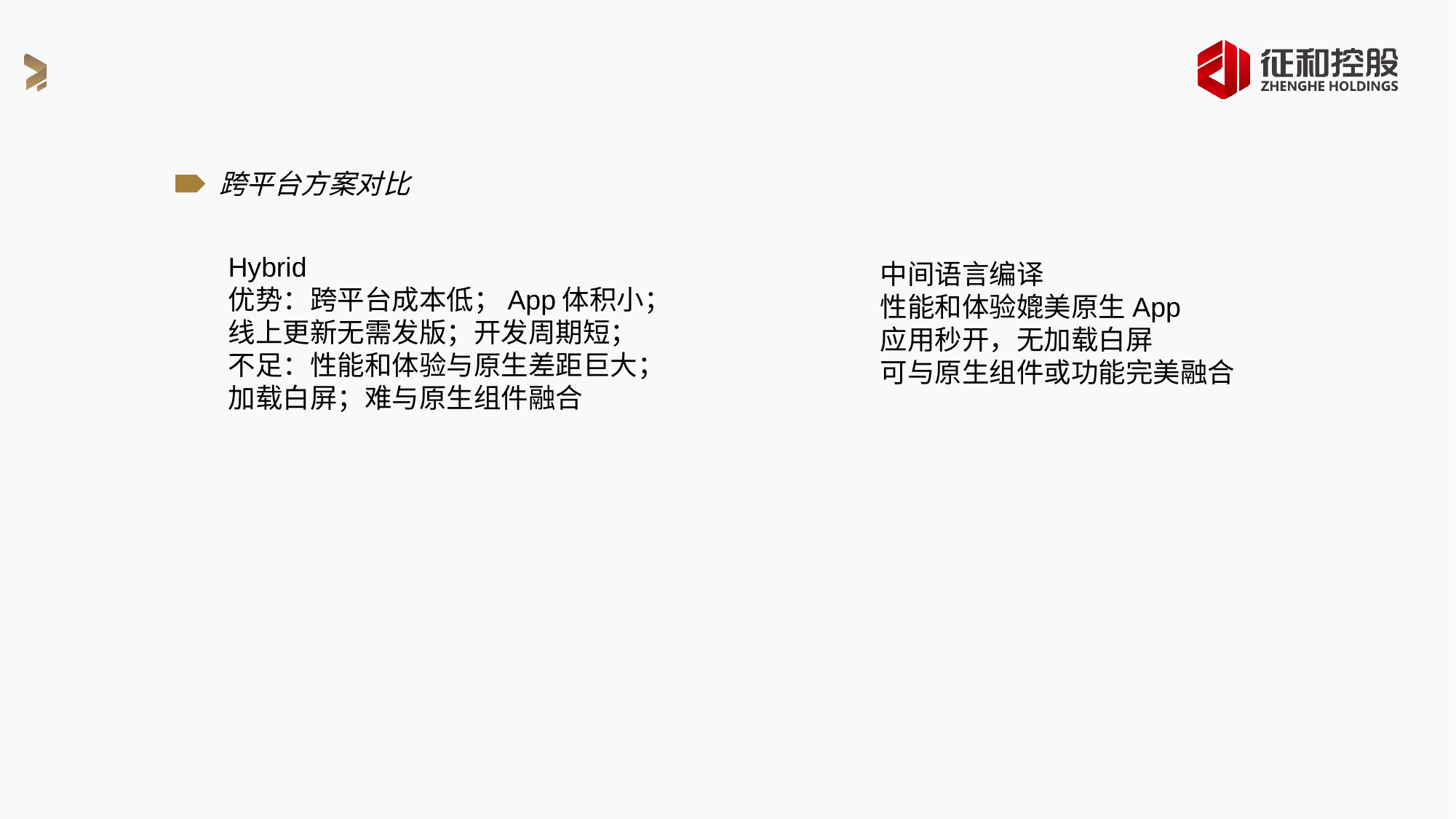

跨平台方案对比

Hybrid
优势：跨平台成本低；App体积小；
线上更新无需发版；开发周期短；
不足：性能和体验与原生差距巨大；
加载白屏；难与原生组件融合
中间语言编译
性能和体验媲美原生App
应用秒开，无加载白屏
可与原生组件或功能完美融合